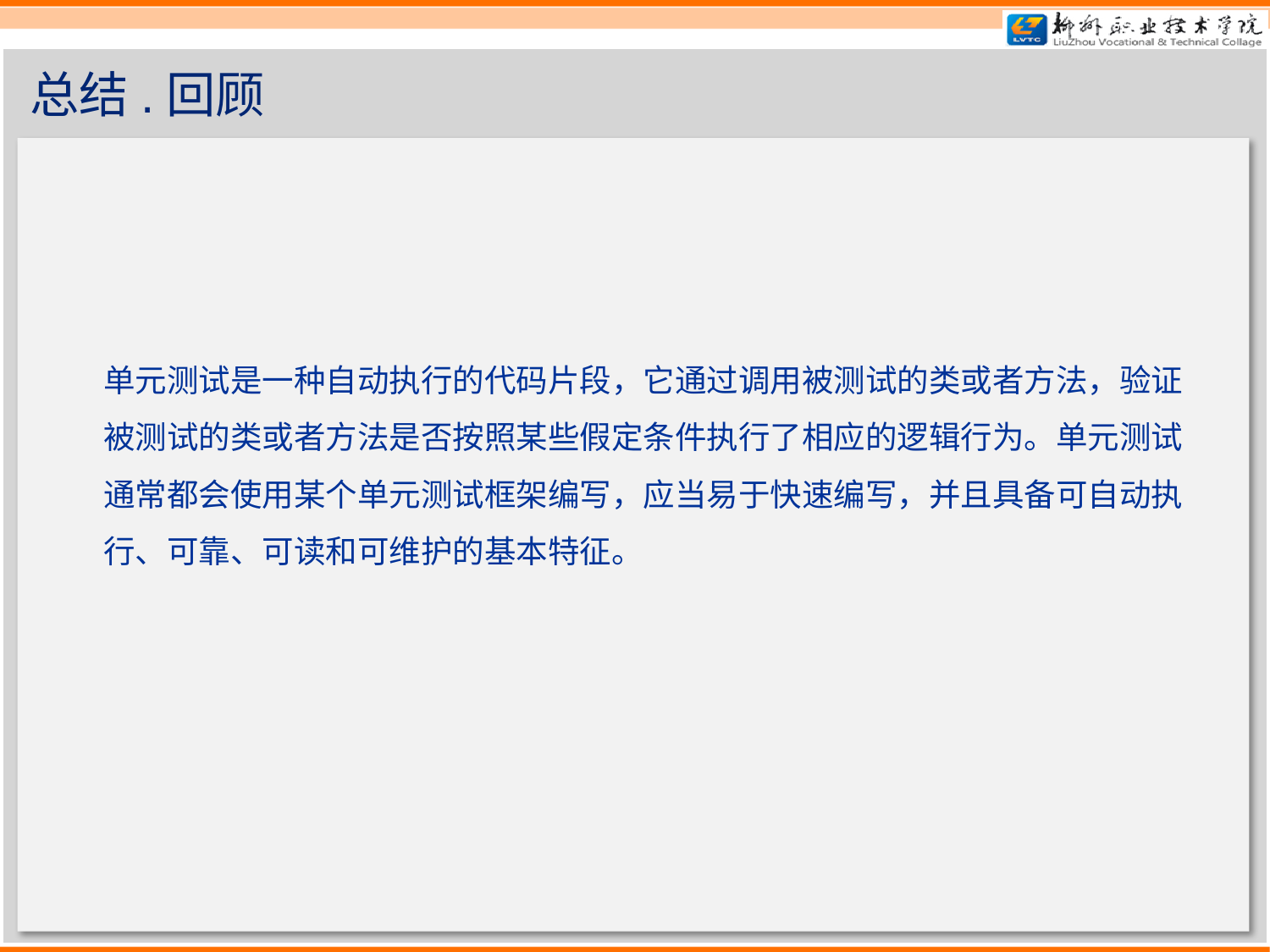

# 总结.回顾
单元测试是一种自动执行的代码片段，它通过调用被测试的类或者方法，验证被测试的类或者方法是否按照某些假定条件执行了相应的逻辑行为。单元测试通常都会使用某个单元测试框架编写，应当易于快速编写，并且具备可自动执行、可靠、可读和可维护的基本特征。